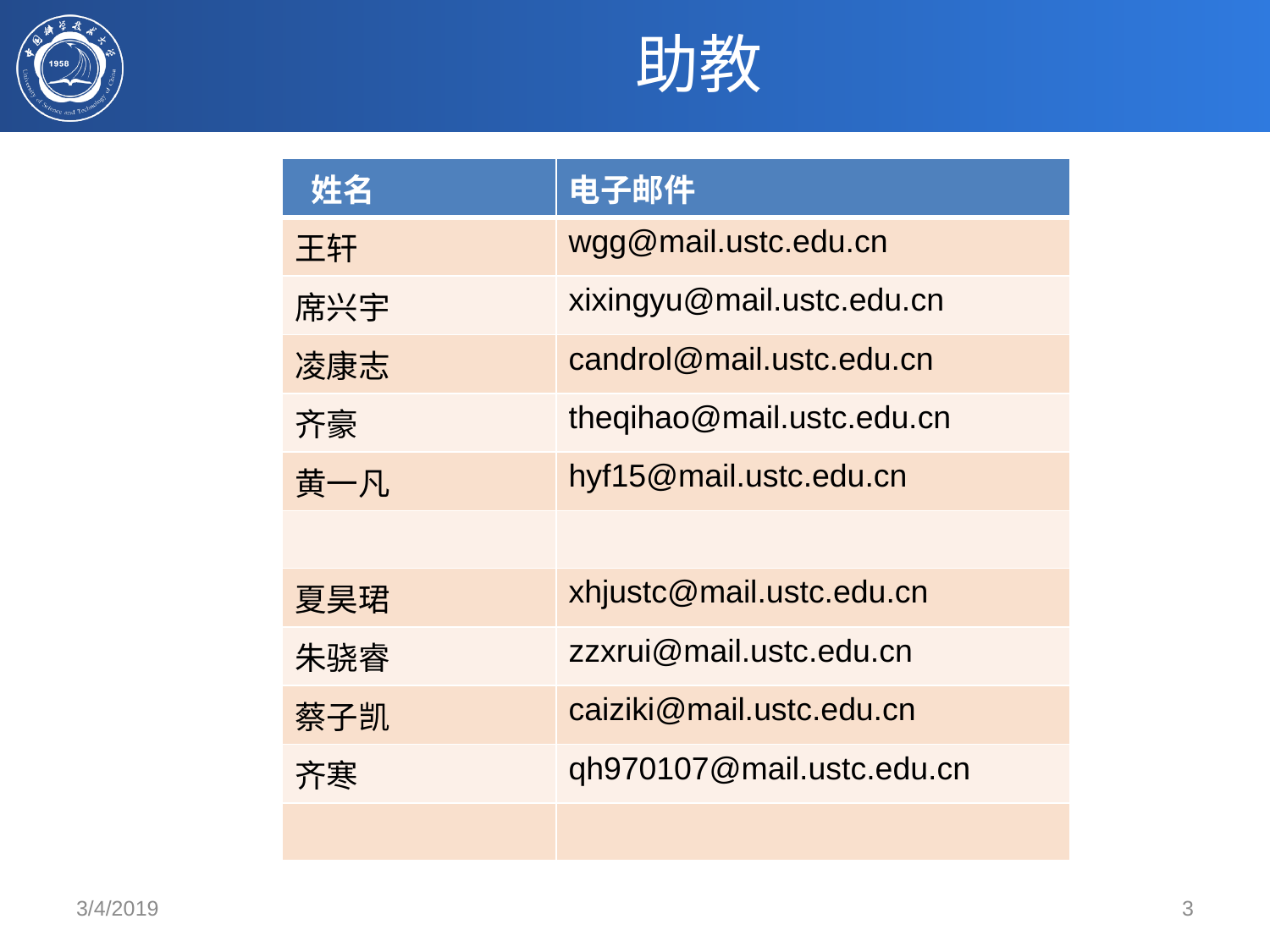

# 助教
| 姓名 | 电子邮件 |
| --- | --- |
| 王轩 | wgg@mail.ustc.edu.cn |
| 席兴宇 | xixingyu@mail.ustc.edu.cn |
| 凌康志 | candrol@mail.ustc.edu.cn |
| 齐豪 | theqihao@mail.ustc.edu.cn |
| 黄一凡 | hyf15@mail.ustc.edu.cn |
|  |  |
| 夏昊珺 | xhjustc@mail.ustc.edu.cn |
| 朱骁睿 | zzxrui@mail.ustc.edu.cn |
| 蔡子凯 | caiziki@mail.ustc.edu.cn |
| 齐寒 | qh970107@mail.ustc.edu.cn |
|  |  |
3/4/2019
3